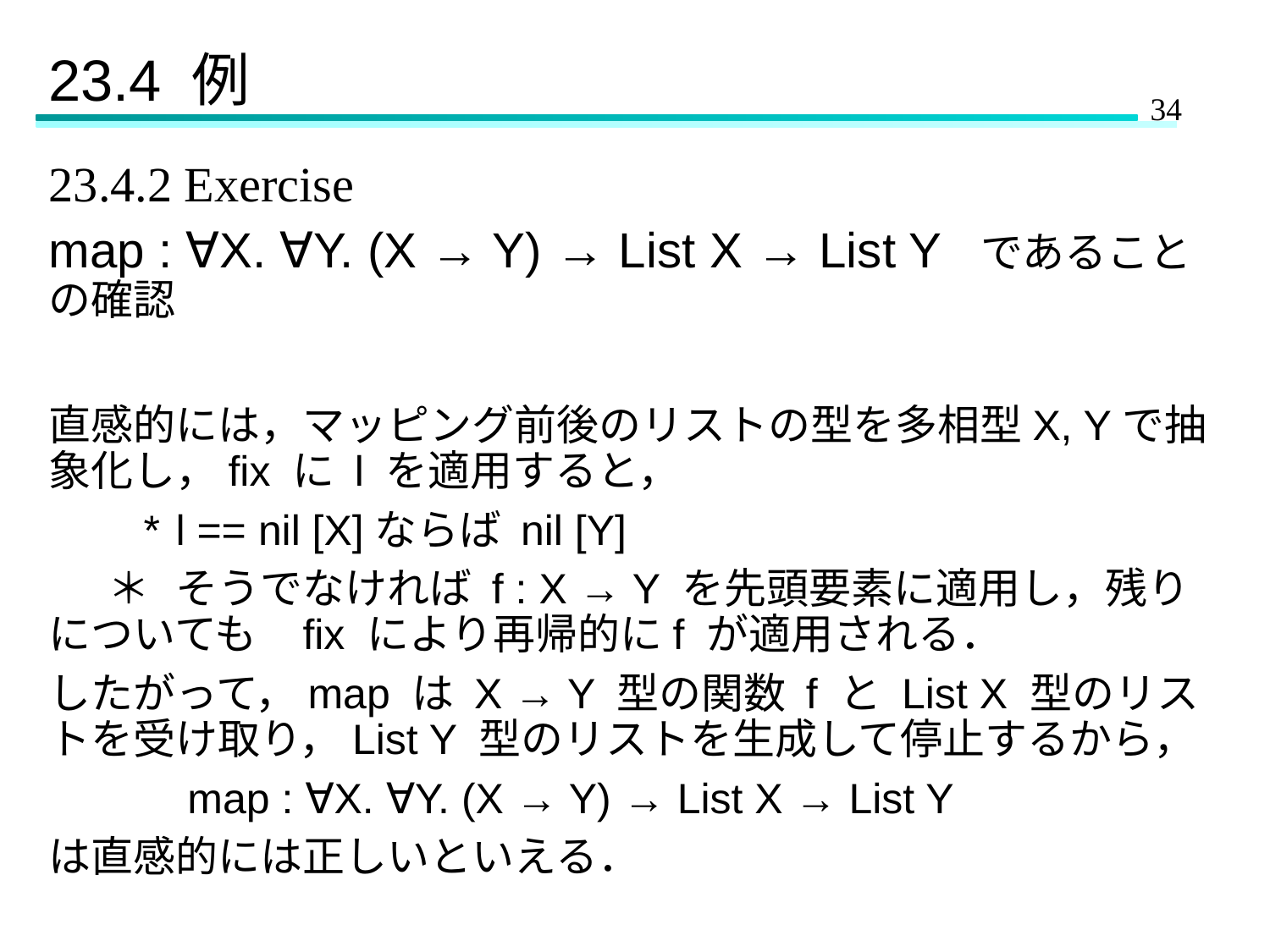

# 23.4 例
23.4.2 Exercise
map : ∀X. ∀Y. (X → Y) → List X → List Y  であることの確認

直感的には，マッピング前後のリストの型を多相型X, Yで抽象化し，fix に l を適用すると，
　　*	l == nil [X]ならば nil [Y]
　   ＊	そうでなければ f : X → Y を先頭要素に適用し，残りについても	fix により再帰的にf が適用される．
したがって，map は X → Y 型の関数 f と List X 型のリストを受け取り，List Y 型のリストを生成して停止するから，
	 map : ∀X. ∀Y. (X → Y) → List X → List Y
は直感的には正しいといえる．